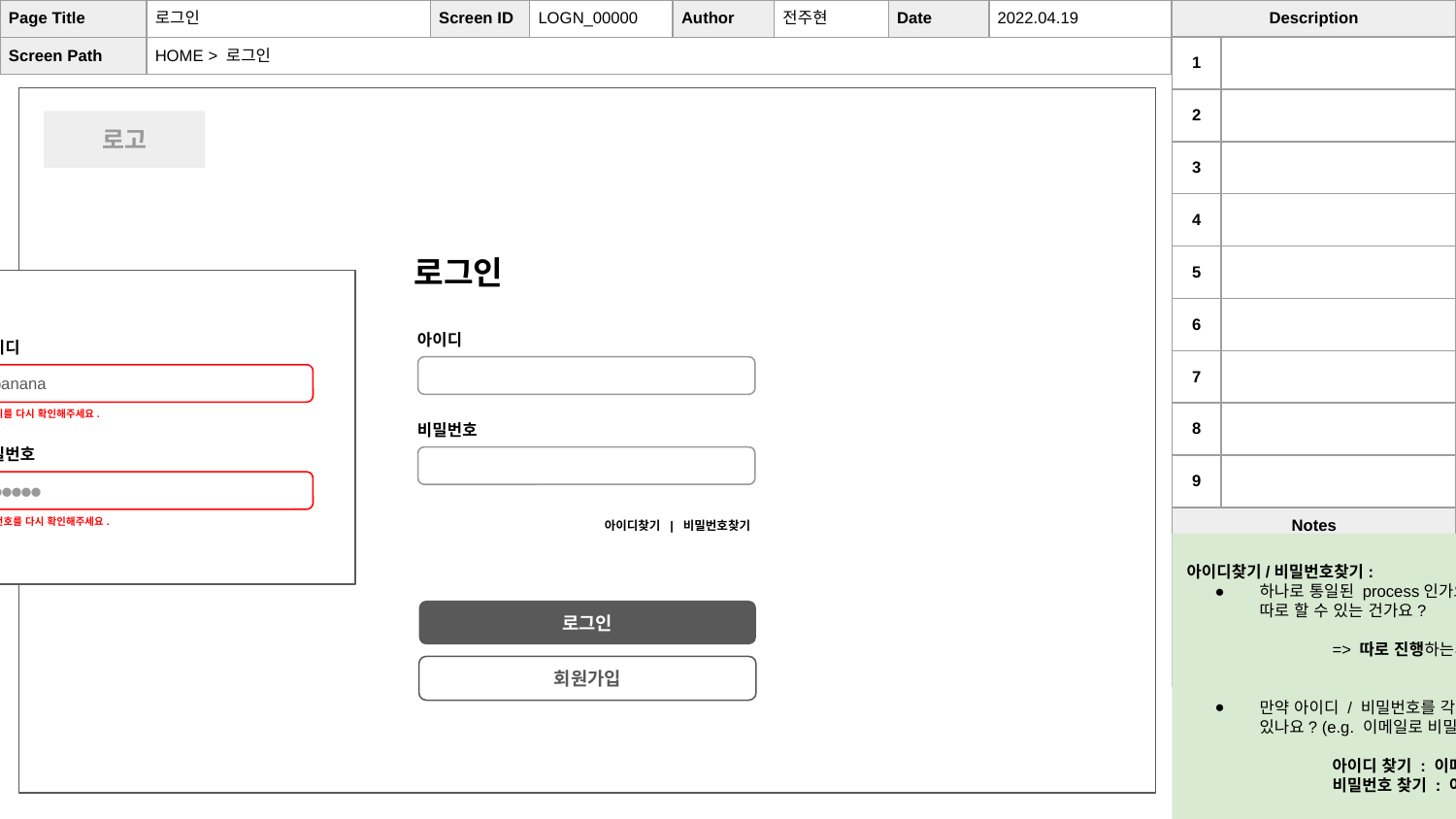

| Page Title | 로그인 | Screen ID | LOGN\_00000 | Author | 전주현 | Date | 2022.04.19 |
| --- | --- | --- | --- | --- | --- | --- | --- |
| Screen Path | HOME > 로그인 |  |  |  |  |  |  |
| Description |  |
| --- | --- |
| 1 |  |
| 2 |  |
| 3 |  |
| 4 |  |
| 5 |  |
| 6 |  |
| 7 |  |
| 8 |  |
| 9 |  |
| Notes |  |
|  |  |
| Related ID |  |
|  |  |

로고
로그인

아이디
banana
아이디를 다시 확인해주세요.
비밀번호
⚫⚫⚫⚫⚫
비밀번호를 다시 확인해주세요.
아이디

비밀번호

아이디찾기  |  비밀번호찾기
아이디찾기/비밀번호찾기:
하나로 통일된 process인가요 아니면 아이디찾기 / 비밀번호찾기 따로 할 수 있는 건가요?

	=> 따로 진행하는게 맞습니다

만약 아이디 / 비밀번호를 각각 찾을 수 있다면 어떤 정보로 찾을 수 있나요? (e.g. 이메일로 비밀번호 찾기)

	아이디 찾기 : 이메일, 생년월일
	비밀번호 찾기 : 아이디, 이메일, 생년월일
로그인
회원가입